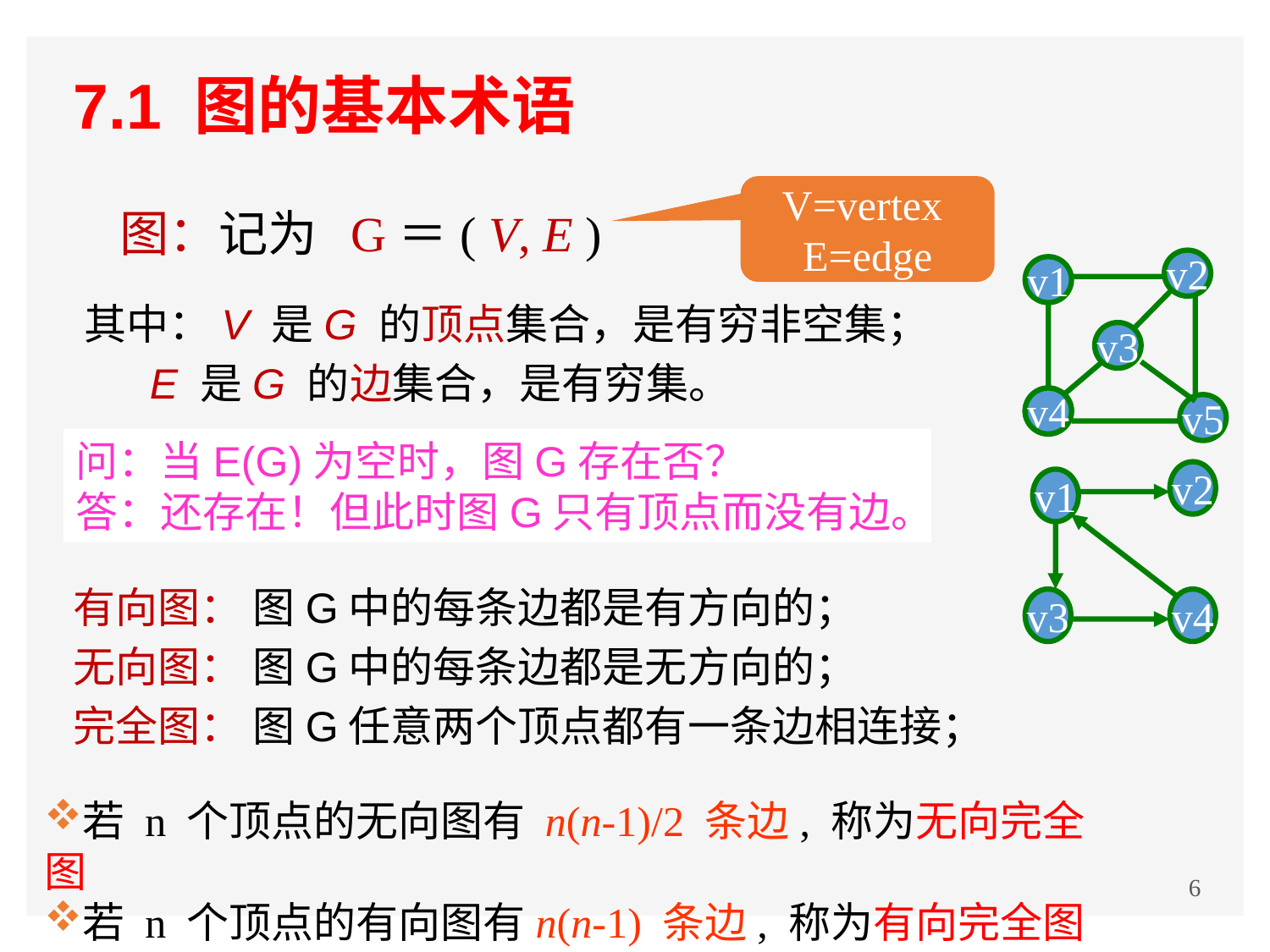

# 7.1 图的基本术语
V=vertex
E=edge
图：记为  G＝( V, E )
v2
v1

v3

v4
v4
v5

  其中：V 是G 的顶点集合，是有穷非空集；
        E 是G 的边集合，是有穷集。
问：当E(G)为空时，图G存在否？
答：还存在！但此时图G只有顶点而没有边。
v2
v1

v3
v4

有向图：
无向图：
完全图：
图G中的每条边都是有方向的；
图G中的每条边都是无方向的；
图G任意两个顶点都有一条边相连接；
若 n 个顶点的无向图有 n(n-1)/2 条边, 称为无向完全图
若 n 个顶点的有向图有n(n-1) 条边, 称为有向完全图
6